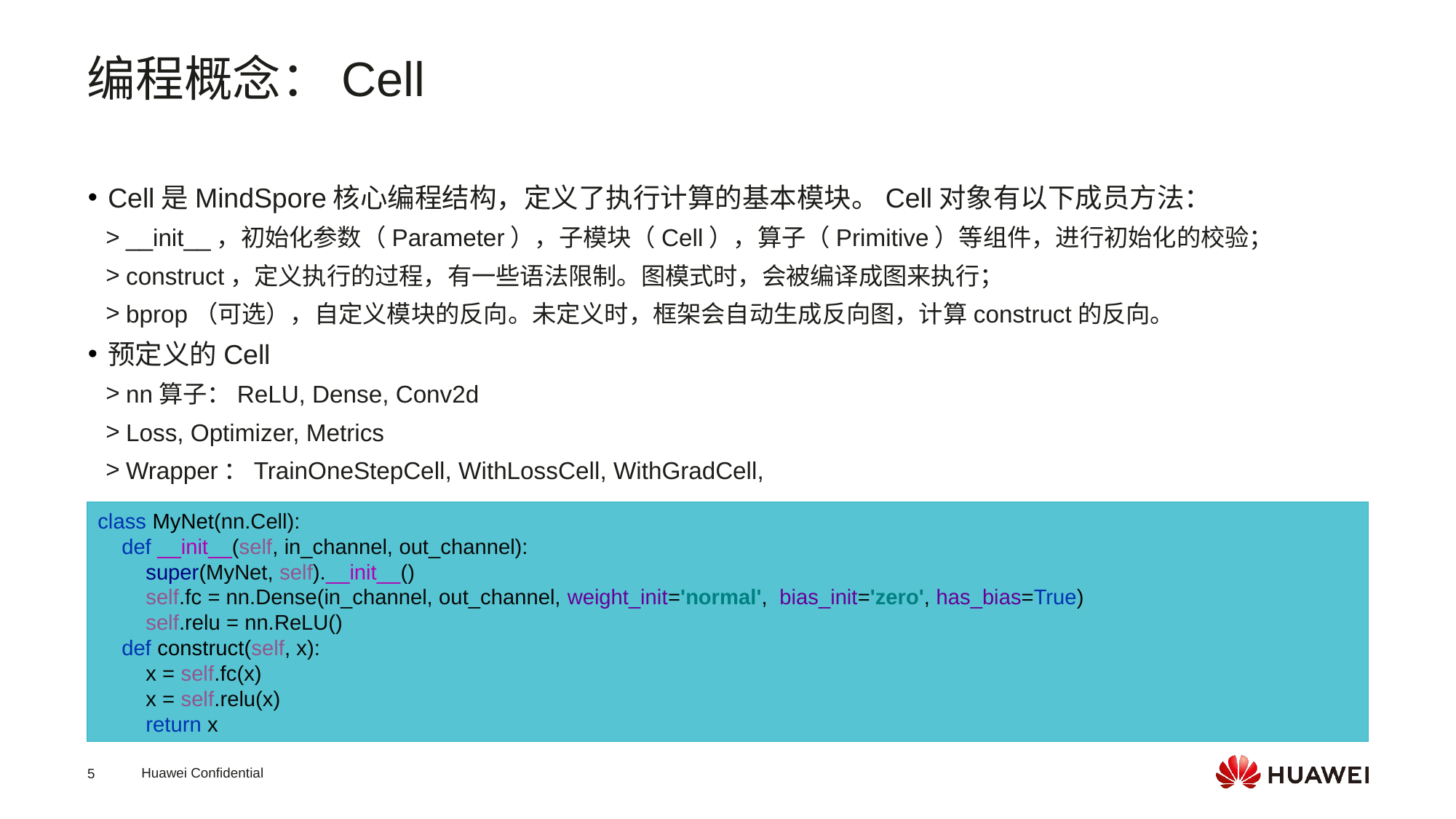

编程概念：Cell
Cell是MindSpore核心编程结构，定义了执行计算的基本模块。Cell对象有以下成员方法：
__init__，初始化参数（Parameter），子模块（Cell），算子（Primitive）等组件，进行初始化的校验；
construct，定义执行的过程，有一些语法限制。图模式时，会被编译成图来执行；
bprop（可选），自定义模块的反向。未定义时，框架会自动生成反向图，计算construct的反向。
预定义的Cell
nn算子：ReLU, Dense, Conv2d
Loss, Optimizer, Metrics
Wrapper：TrainOneStepCell, WithLossCell, WithGradCell,

class MyNet(nn.Cell):
    def __init__(self, in_channel, out_channel):
        super(MyNet, self).__init__()
        self.fc = nn.Dense(in_channel, out_channel, weight_init='normal',  bias_init='zero', has_bias=True)
        self.relu = nn.ReLU()
    def construct(self, x):
        x = self.fc(x)
        x = self.relu(x)
        return x
5